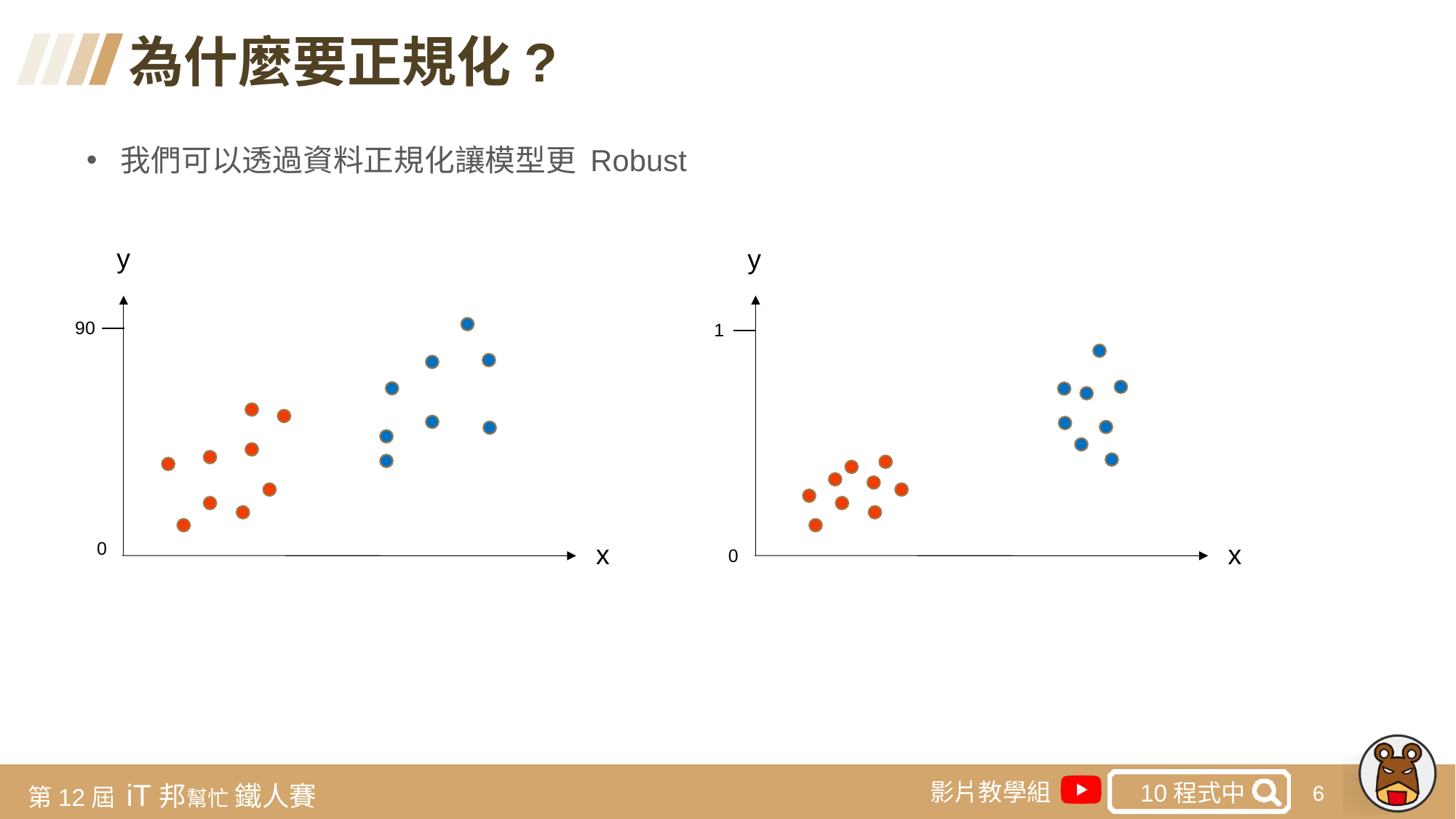

為什麼要正規化?
我們可以透過資料正規化讓模型更 Robust
y
y
90
1

0
x
x
0